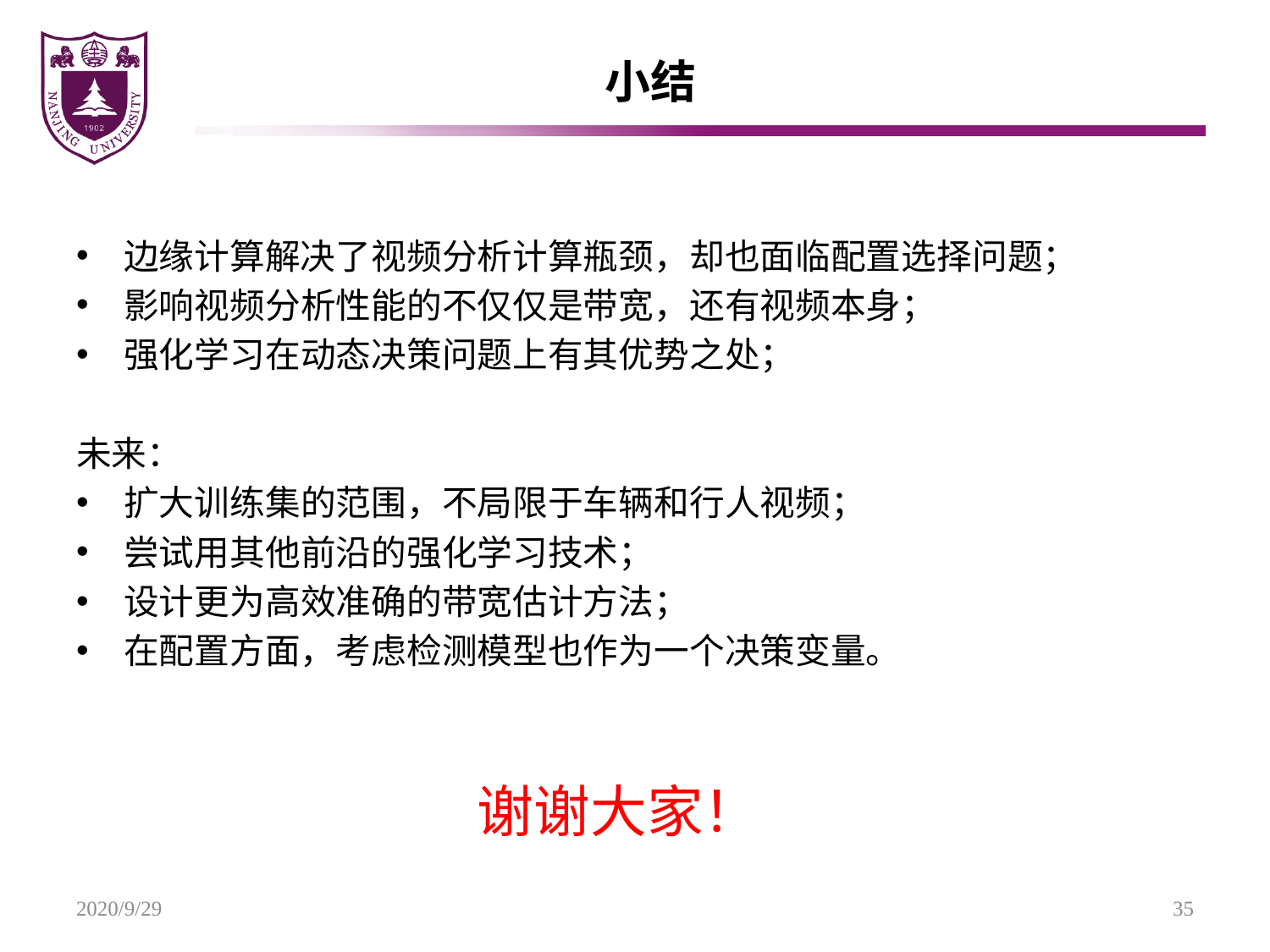

# 小结

边缘计算解决了视频分析计算瓶颈，却也面临配置选择问题；
影响视频分析性能的不仅仅是带宽，还有视频本身；
强化学习在动态决策问题上有其优势之处；

未来：
扩大训练集的范围，不局限于车辆和行人视频；
尝试用其他前沿的强化学习技术；
设计更为高效准确的带宽估计方法；
在配置方面，考虑检测模型也作为一个决策变量。

谢谢大家！
2020/9/29
35